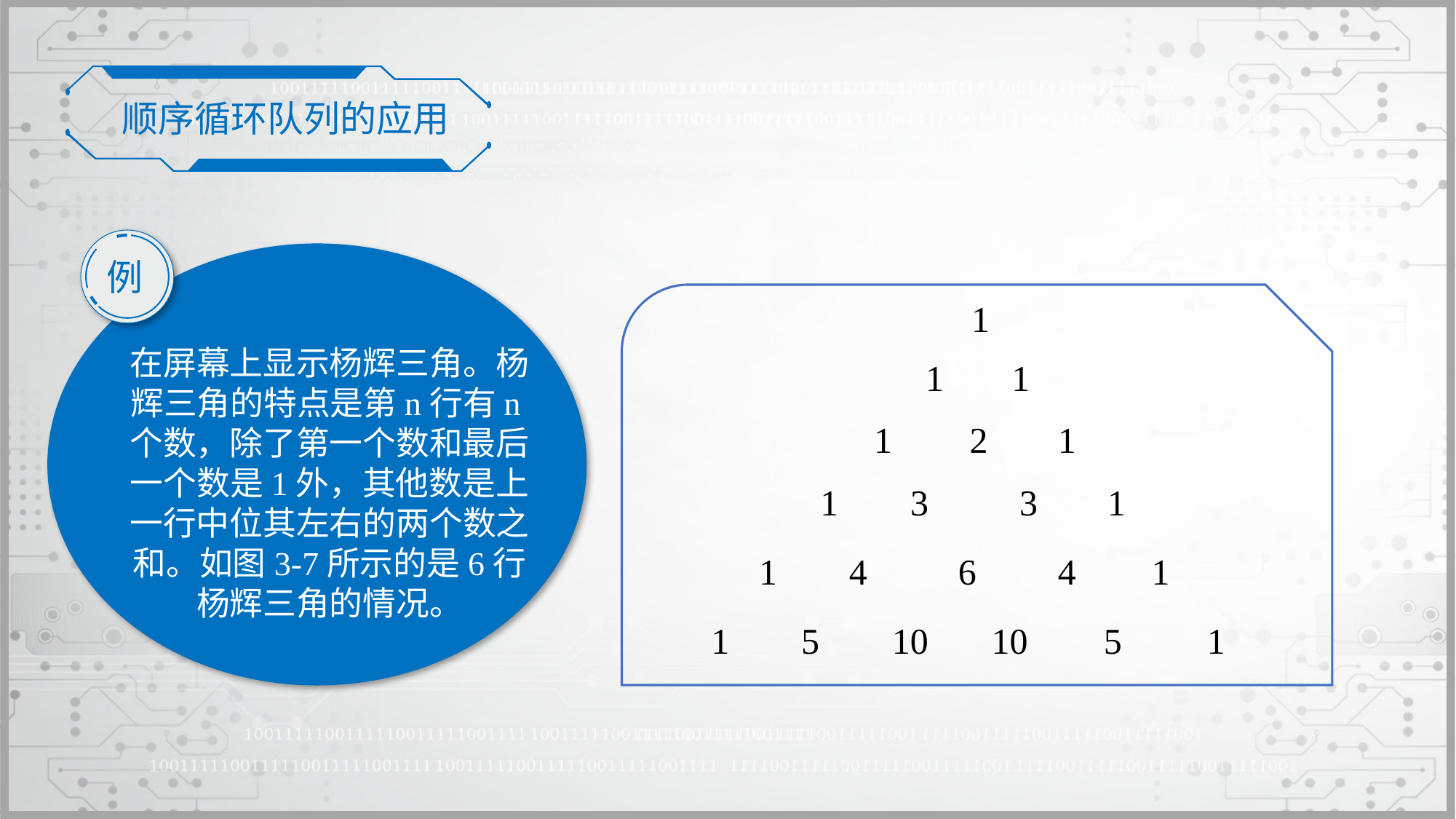

顺序循环队列的应用

例

在屏幕上显示杨辉三角。杨辉三角的特点是第n行有n个数，除了第一个数和最后一个数是1外，其他数是上一行中位其左右的两个数之和。如图3-7所示的是6行杨辉三角的情况。

1
1
1
1
2
1
1
3
3
1
1
4
6
4
1
1
5
10
10
5
1